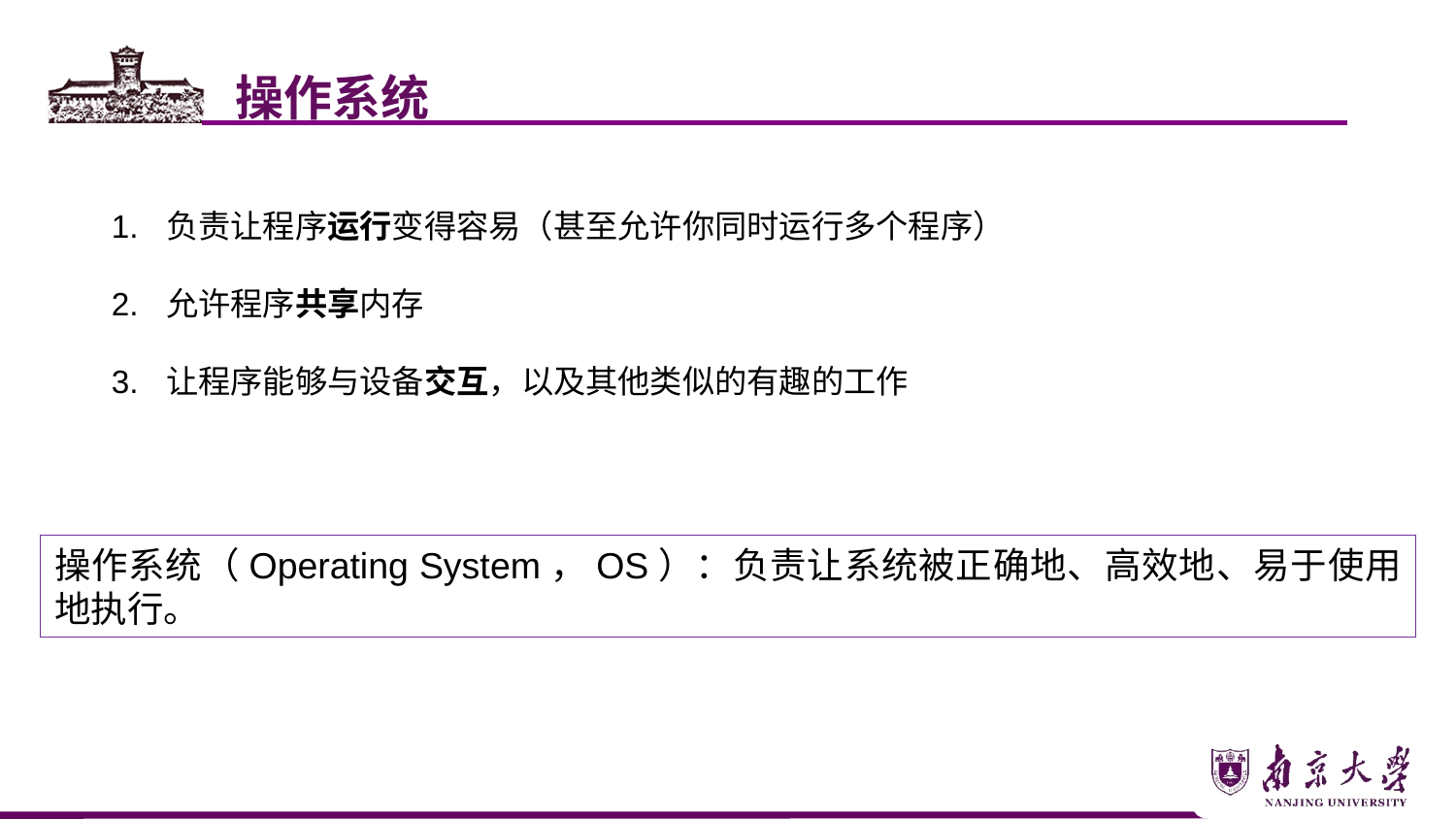

操作系统
负责让程序运行变得容易（甚至允许你同时运行多个程序）

允许程序共享内存

让程序能够与设备交互，以及其他类似的有趣的工作
操作系统（Operating System，OS）：负责让系统被正确地、高效地、易于使用地执行。